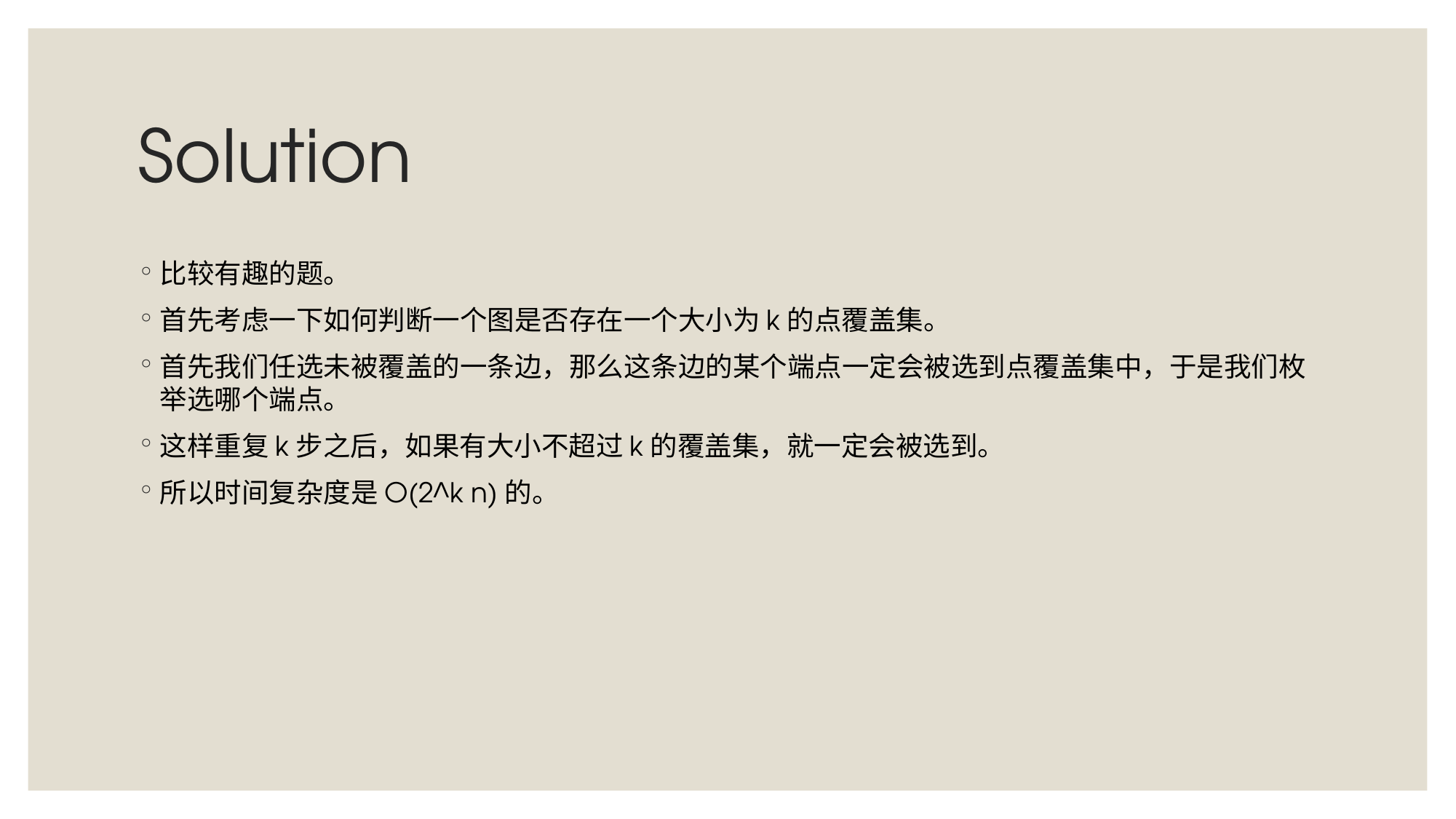

# Solution
比较有趣的题。
首先考虑一下如何判断一个图是否存在一个大小为k的点覆盖集。
首先我们任选未被覆盖的一条边，那么这条边的某个端点一定会被选到点覆盖集中，于是我们枚举选哪个端点。
这样重复k步之后，如果有大小不超过k的覆盖集，就一定会被选到。
所以时间复杂度是O(2^k n)的。